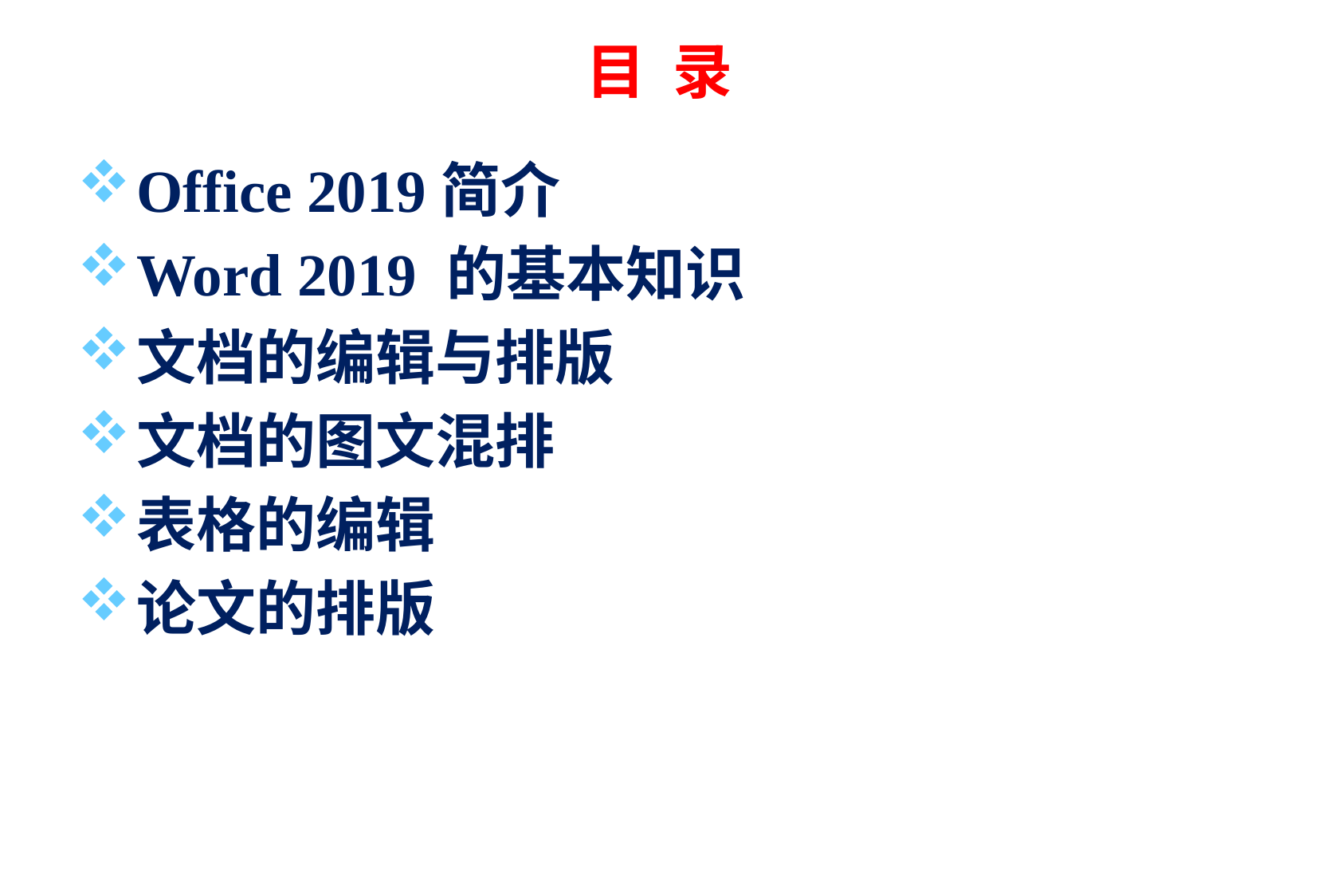

# 目  录
Office 2019简介
Word 2019 的基本知识
文档的编辑与排版
文档的图文混排
表格的编辑
论文的排版